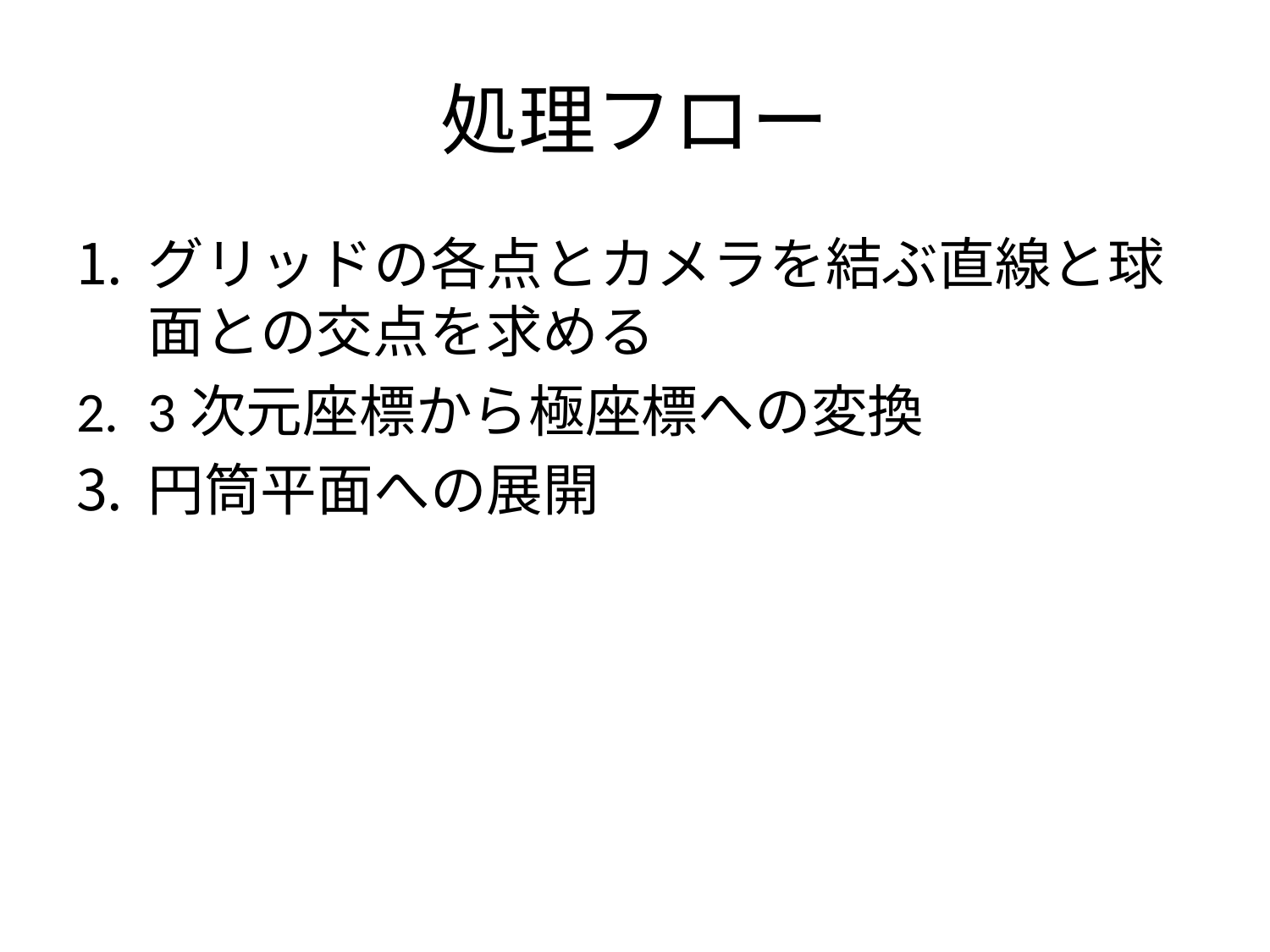

# 処理フロー
グリッドの各点とカメラを結ぶ直線と球面との交点を求める
3次元座標から極座標への変換
円筒平面への展開